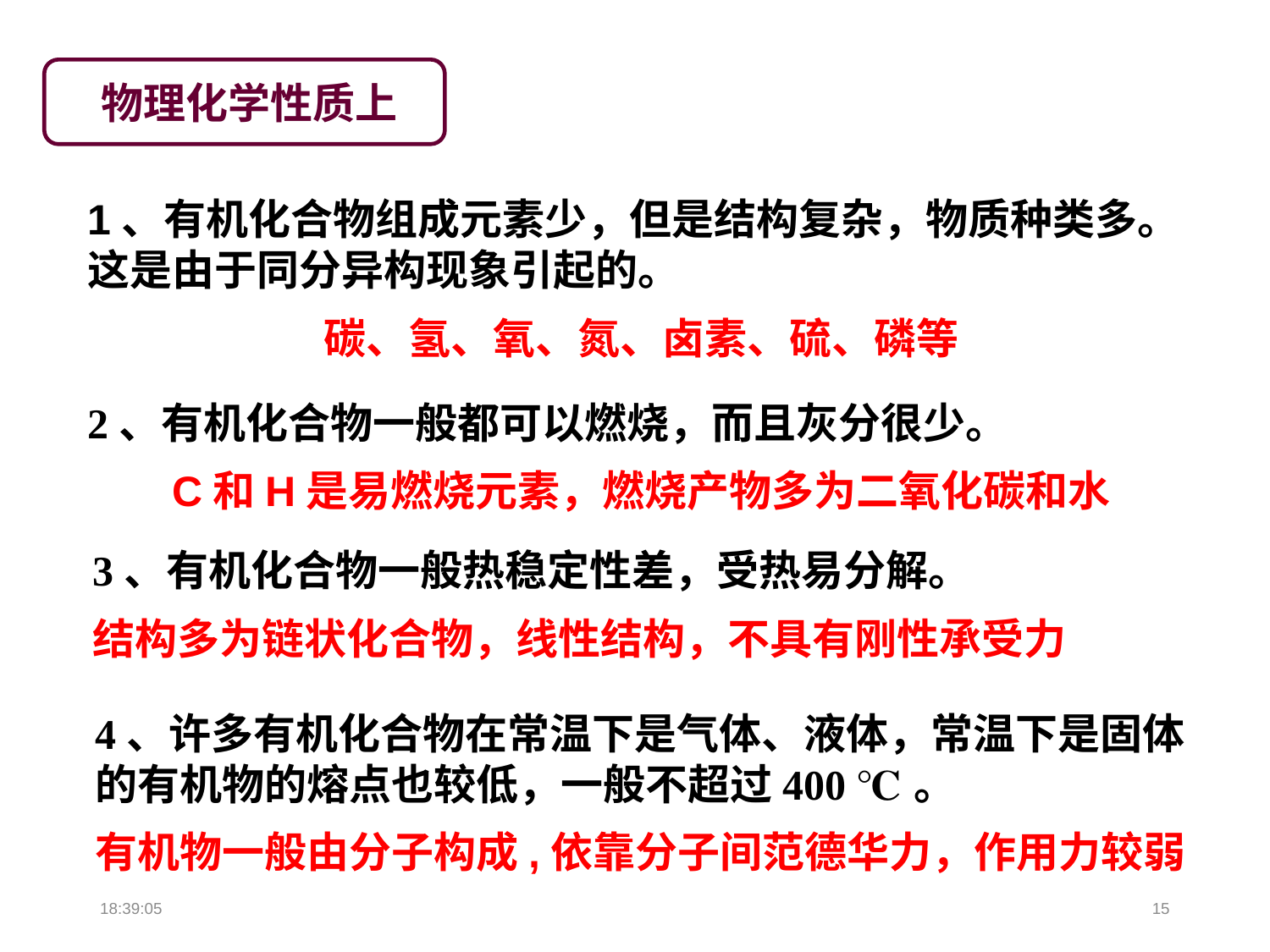

物理化学性质上
1、有机化合物组成元素少，但是结构复杂，物质种类多。这是由于同分异构现象引起的。
碳、氢、氧、氮、卤素、硫、磷等
2、有机化合物一般都可以燃烧，而且灰分很少。
C和H是易燃烧元素，燃烧产物多为二氧化碳和水
3、有机化合物一般热稳定性差，受热易分解。
结构多为链状化合物，线性结构，不具有刚性承受力
4、许多有机化合物在常温下是气体、液体，常温下是固体的有机物的熔点也较低，一般不超过400 ℃。
有机物一般由分子构成,依靠分子间范德华力，作用力较弱
18:39:05
15